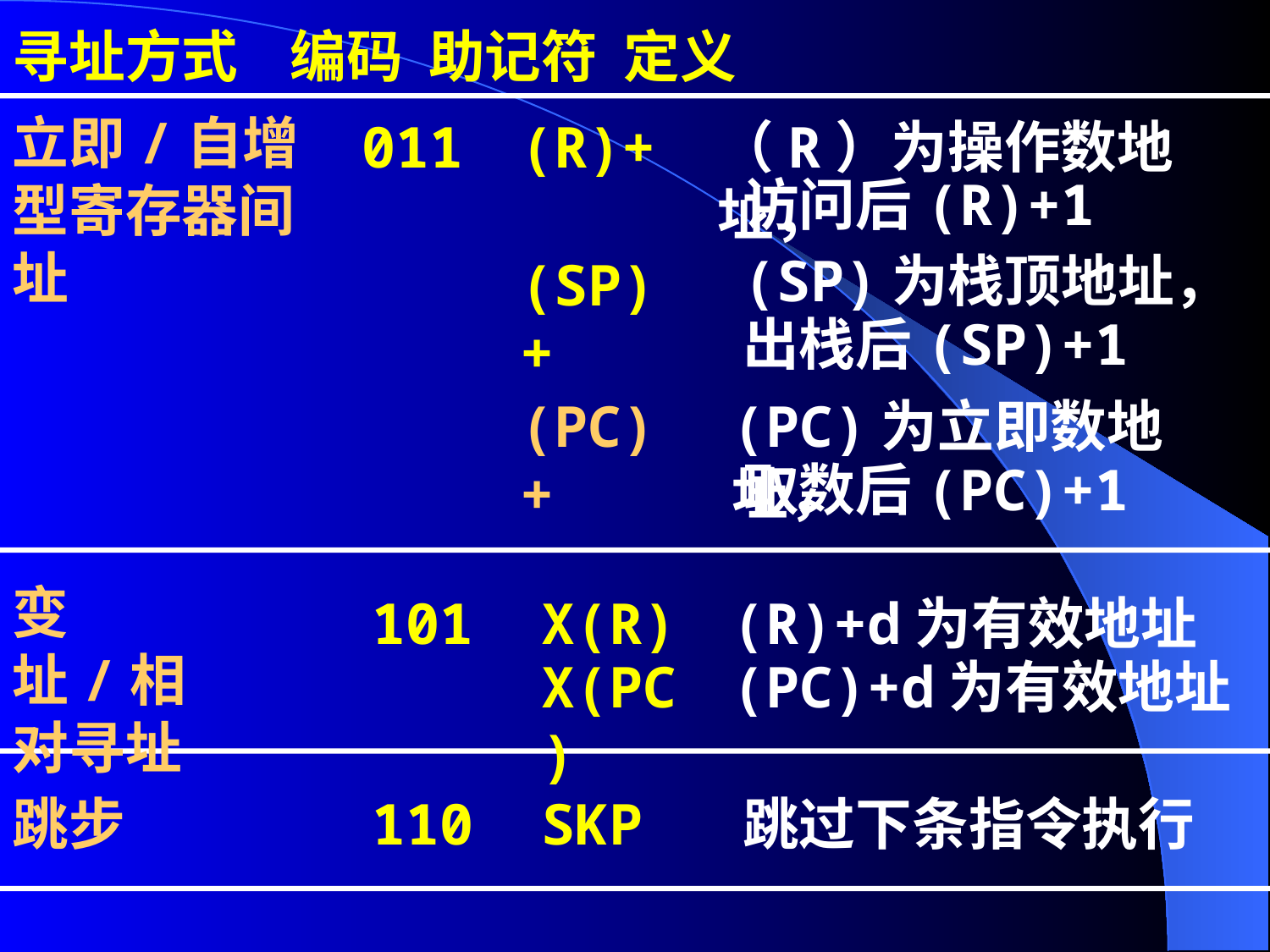

寻址方式    编码  助记符  定义

立即/自增型寄存器间址
（R）为操作数地址，
011
(R)+
访问后(R)+1
(SP)为栈顶地址，
(SP)+
出栈后(SP)+1
(PC)+
(PC)为立即数地址，
取数后(PC)+1

变址/相对寻址
101
X(R)
(R)+d为有效地址
X(PC)
(PC)+d为有效地址

跳步
110
SKP
跳过下条指令执行